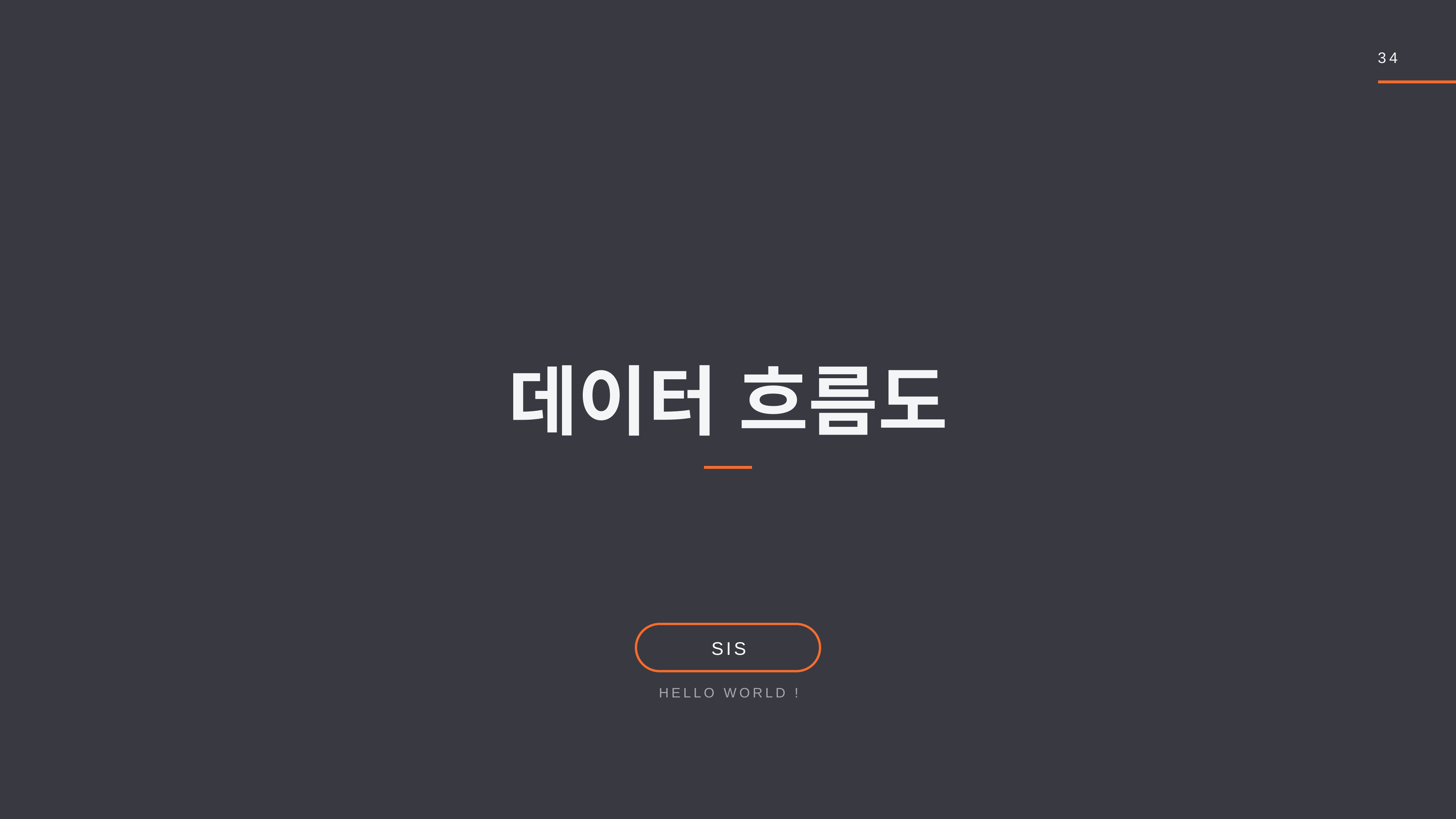

34
데이터 흐름도

SIS
Hello World !